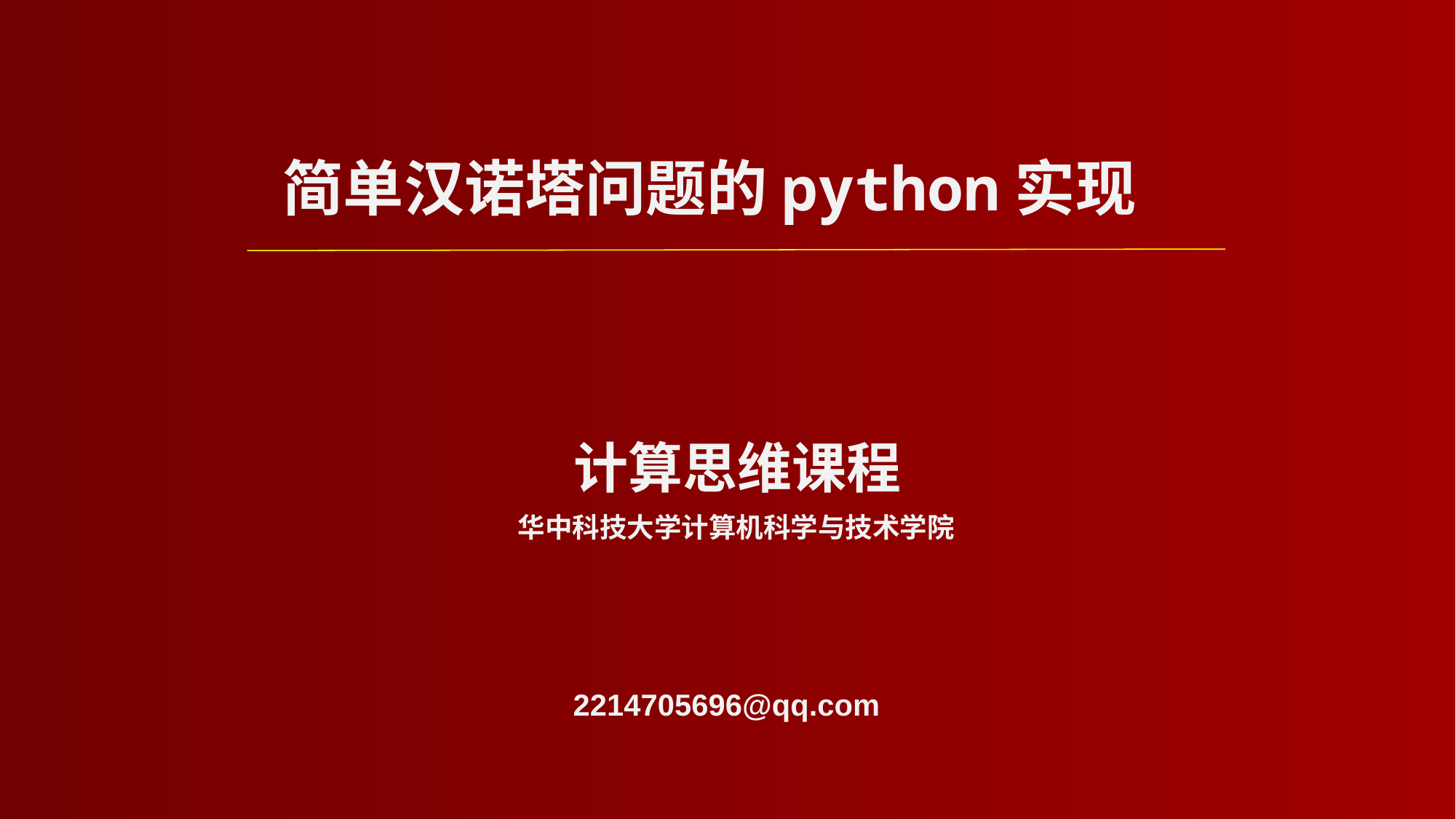

# 简单汉诺塔问题的python实现

计算思维课程
华中科技大学计算机科学与技术学院
2214705696@qq.com